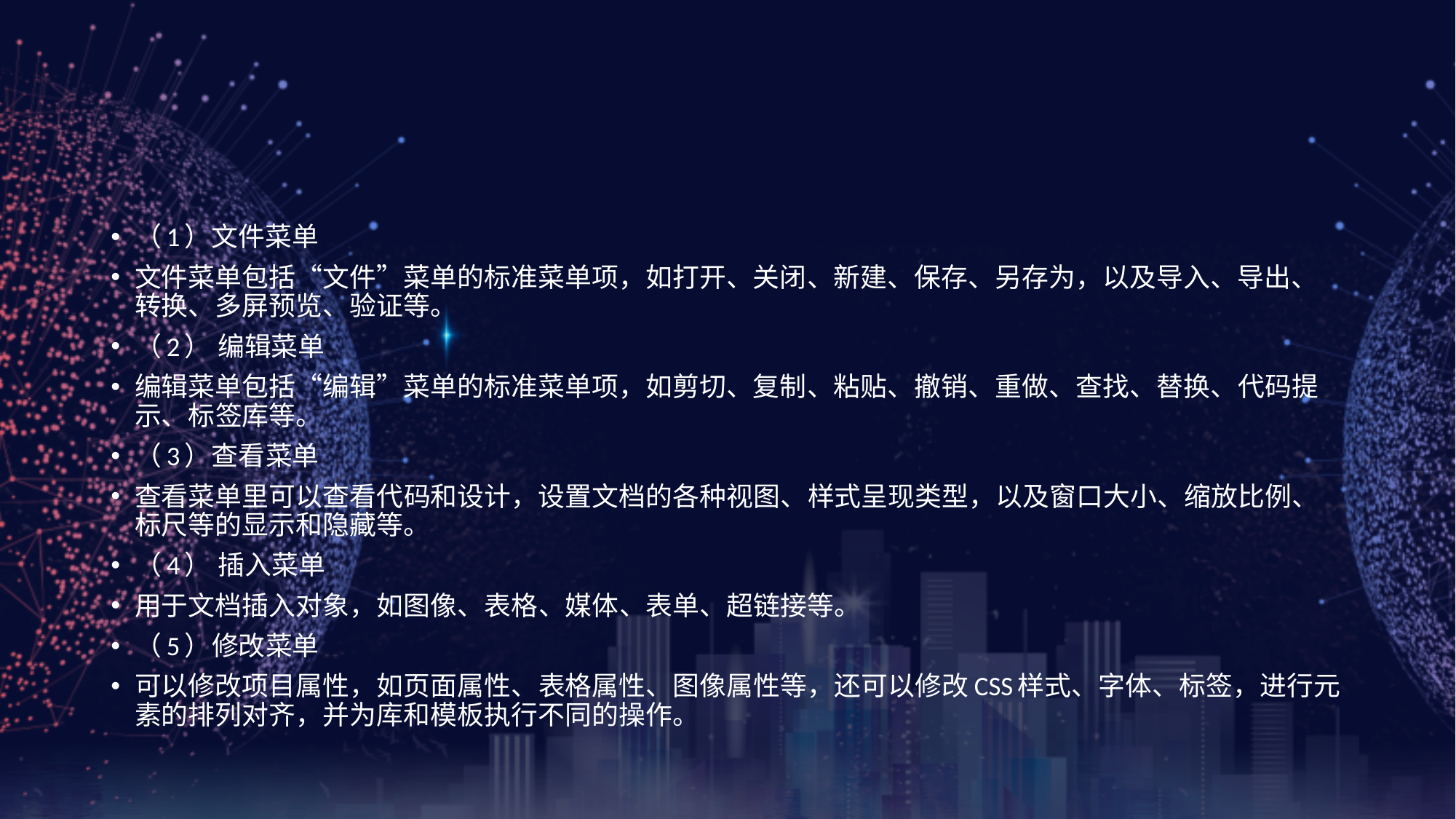

#
（1）文件菜单
文件菜单包括“文件”菜单的标准菜单项，如打开、关闭、新建、保存、另存为，以及导入、导出、转换、多屏预览、验证等。
（2） 编辑菜单
编辑菜单包括“编辑”菜单的标准菜单项，如剪切、复制、粘贴、撤销、重做、查找、替换、代码提示、标签库等。
（3）查看菜单
查看菜单里可以查看代码和设计，设置文档的各种视图、样式呈现类型，以及窗口大小、缩放比例、标尺等的显示和隐藏等。
（4） 插入菜单
用于文档插入对象，如图像、表格、媒体、表单、超链接等。
（5）修改菜单
可以修改项目属性，如页面属性、表格属性、图像属性等，还可以修改CSS样式、字体、标签，进行元素的排列对齐，并为库和模板执行不同的操作。